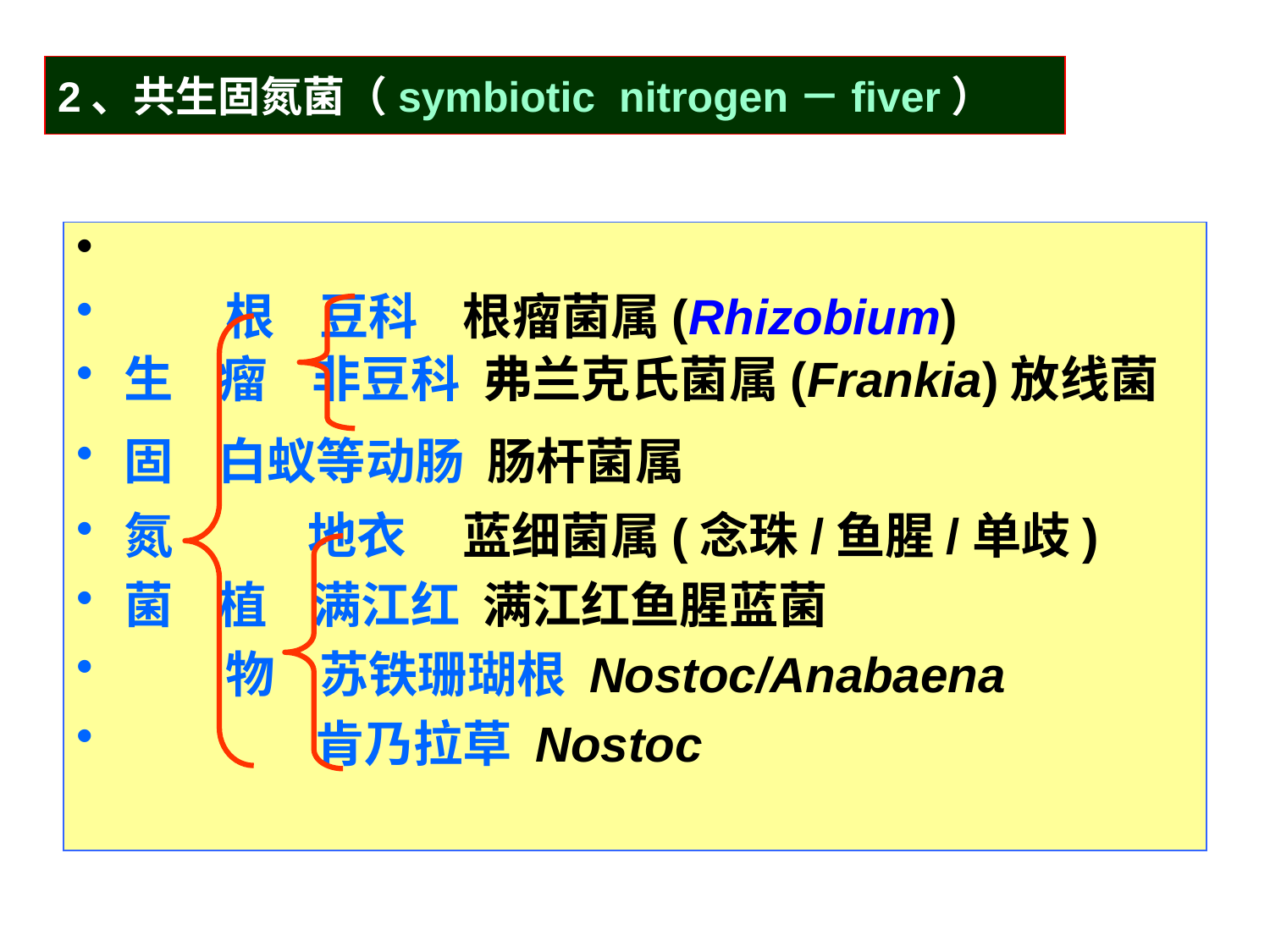

# 2、共生固氮菌（symbiotic  nitrogen－fiver）

        根    豆科    根瘤菌属(Rhizobium)
生    瘤    非豆科  弗兰克氏菌属(Frankia)放线菌
固    白蚁等动肠  肠杆菌属
氮            地衣     蓝细菌属(念珠/鱼腥/单歧)
菌    植    满江红  满江红鱼腥蓝菌
        物    苏铁珊瑚根 Nostoc/Anabaena
                肯乃拉草 Nostoc